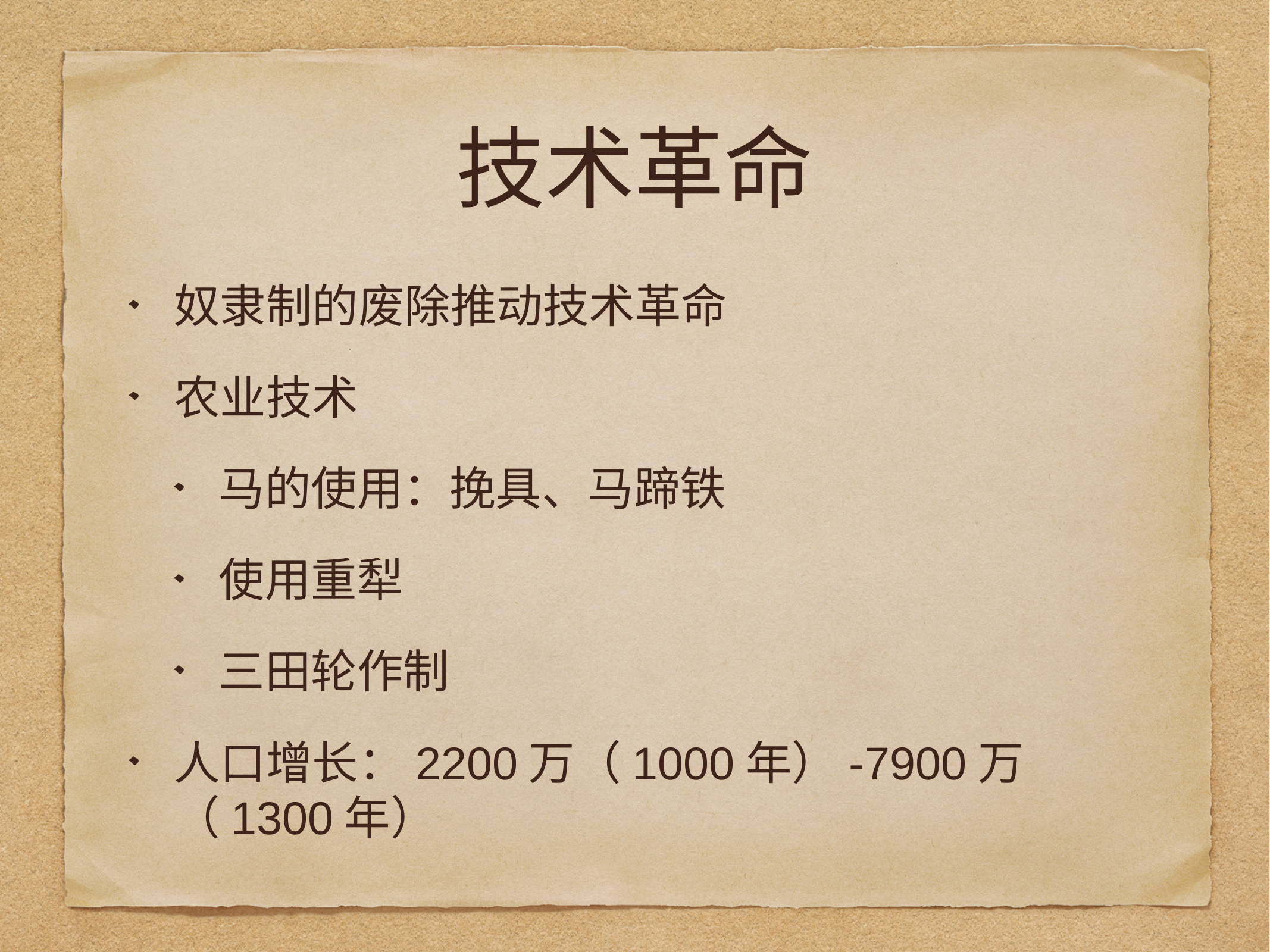

# 技术革命
奴隶制的废除推动技术革命
农业技术
马的使用：挽具、马蹄铁
使用重犁
三田轮作制
人口增长：2200万（1000年）-7900万（1300年）